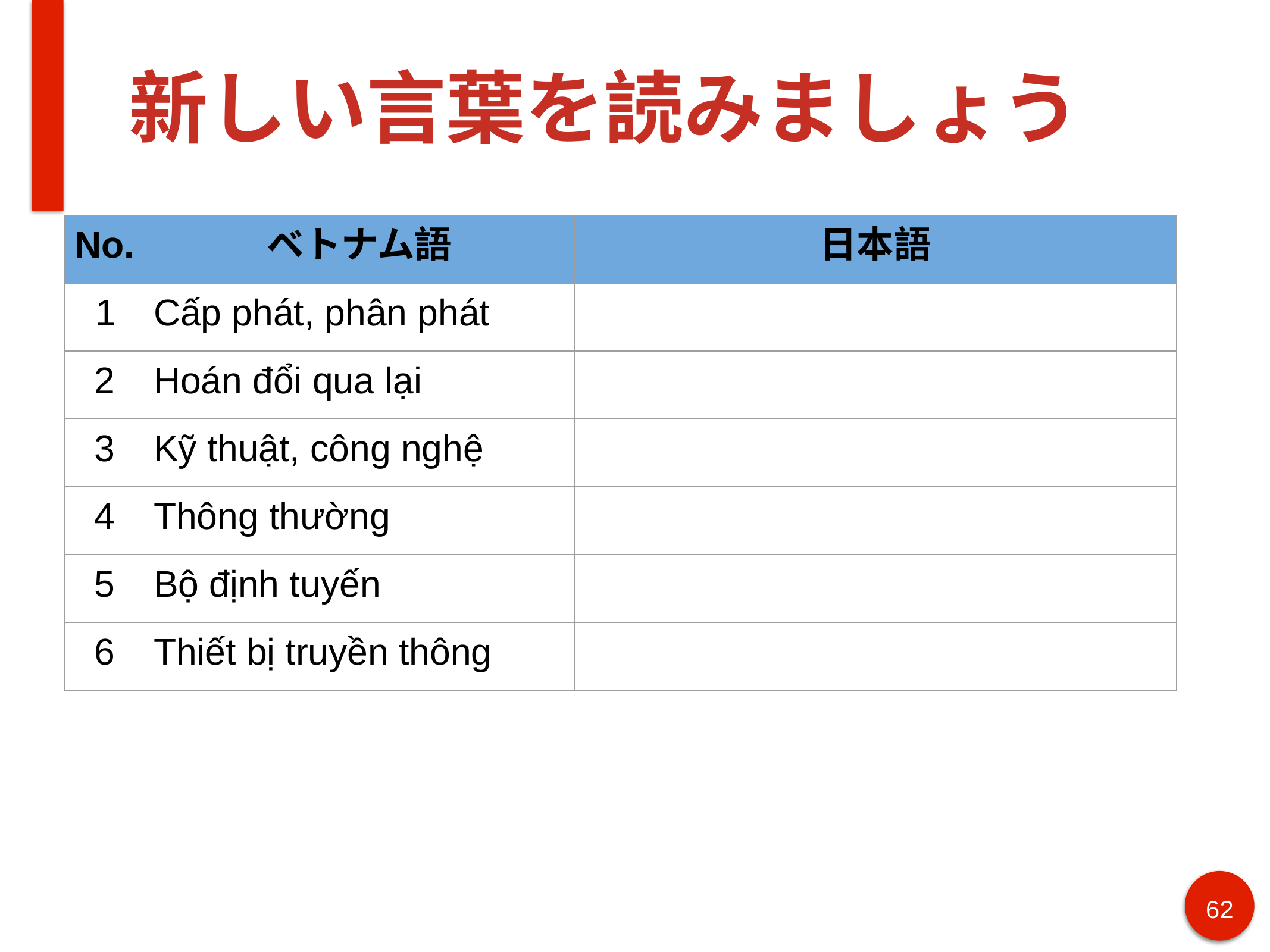

# 新しい言葉を読みましょう
| No. | ベトナム語 | 日本語 |
| --- | --- | --- |
| 1 | Cấp phát, phân phát |  |
| 2 | Hoán đổi qua lại |  |
| 3 | Kỹ thuật, công nghệ |  |
| 4 | Thông thường |  |
| 5 | Bộ định tuyến |  |
| 6 | Thiết bị truyền thông |  |
62